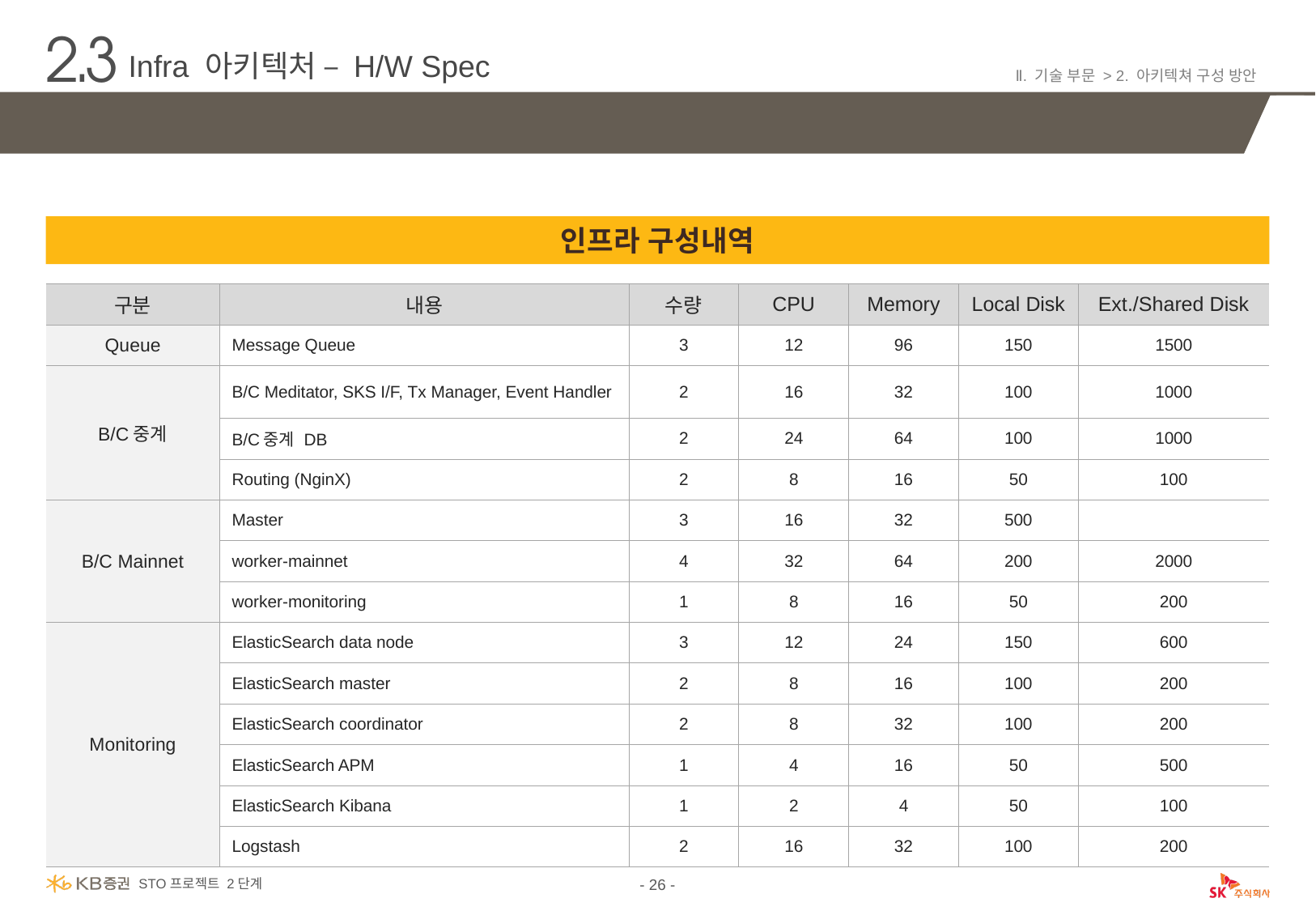

2.3
Infra 아키텍처 – H/W Spec
Ⅱ. 기술 부문 > 2. 아키텍쳐 구성 방안
H/W Spec
인프라 구성내역
| 구분 | 내용 | 수량 | CPU | Memory | Local Disk | Ext./Shared Disk |
| --- | --- | --- | --- | --- | --- | --- |
| Queue | Message Queue | 3 | 12 | 96 | 150 | 1500 |
| B/C중계 | B/C Meditator, SKS I/F, Tx Manager, Event Handler | 2 | 16 | 32 | 100 | 1000 |
|  | B/C중계 DB | 2 | 24 | 64 | 100 | 1000 |
|  | Routing (NginX) | 2 | 8 | 16 | 50 | 100 |
| B/C Mainnet | Master | 3 | 16 | 32 | 500 |  |
|  | worker-mainnet | 4 | 32 | 64 | 200 | 2000 |
|  | worker-monitoring | 1 | 8 | 16 | 50 | 200 |
| Monitoring | ElasticSearch data node | 3 | 12 | 24 | 150 | 600 |
|  | ElasticSearch master | 2 | 8 | 16 | 100 | 200 |
|  | ElasticSearch coordinator | 2 | 8 | 32 | 100 | 200 |
|  | ElasticSearch APM | 1 | 4 | 16 | 50 | 500 |
|  | ElasticSearch Kibana | 1 | 2 | 4 | 50 | 100 |
|  | Logstash | 2 | 16 | 32 | 100 | 200 |